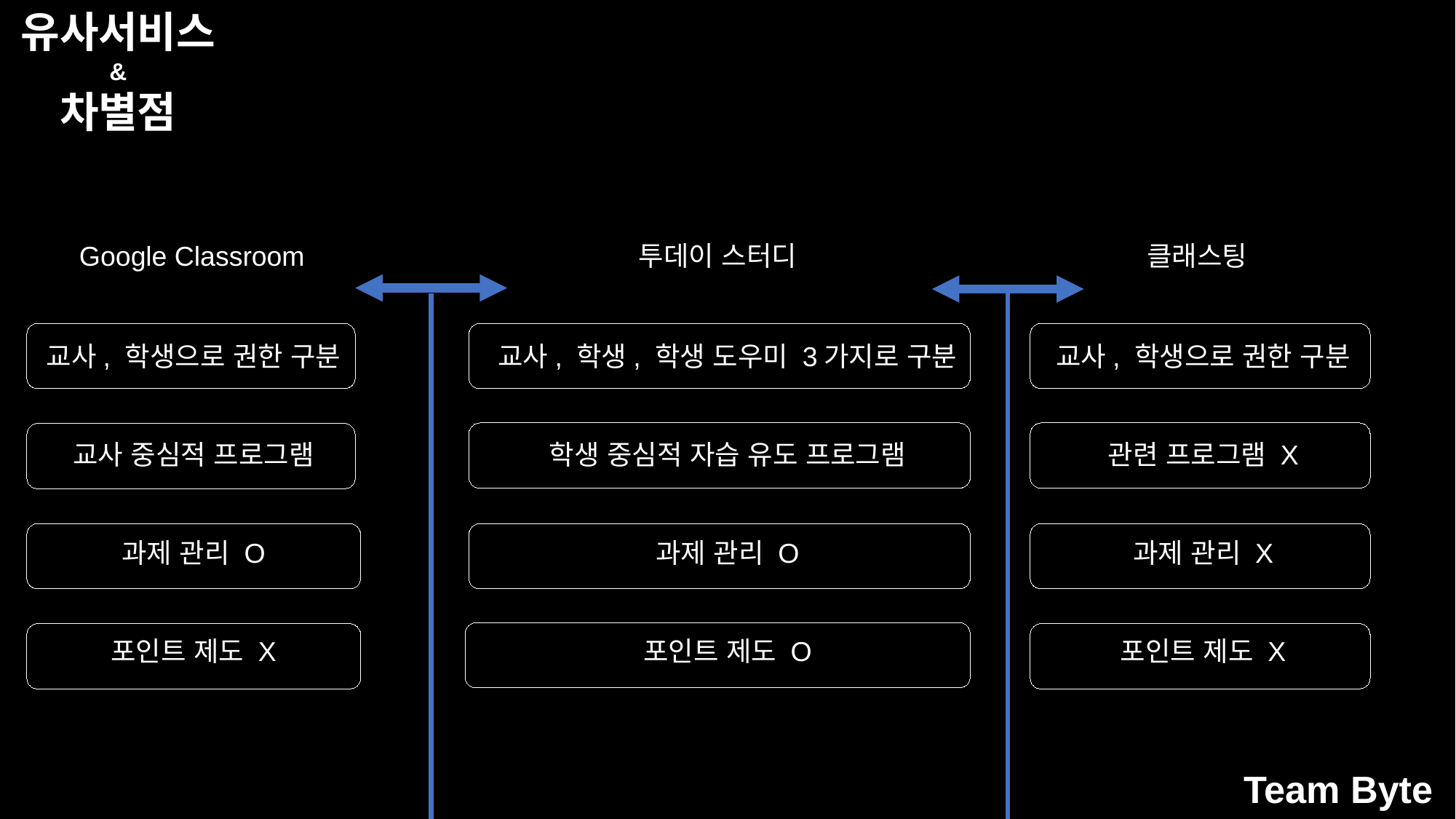

유사서비스
&
차별점
Google Classroom
투데이 스터디
클래스팅

교사, 학생으로 권한 구분

교사 중심적 프로그램

과제 관리 O

포인트 제도 X
교사, 학생, 학생 도우미 3가지로 구분

학생 중심적 자습 유도 프로그램

과제 관리 O

포인트 제도 O
교사, 학생으로 권한 구분

관련 프로그램 X

과제 관리 X

포인트 제도 X